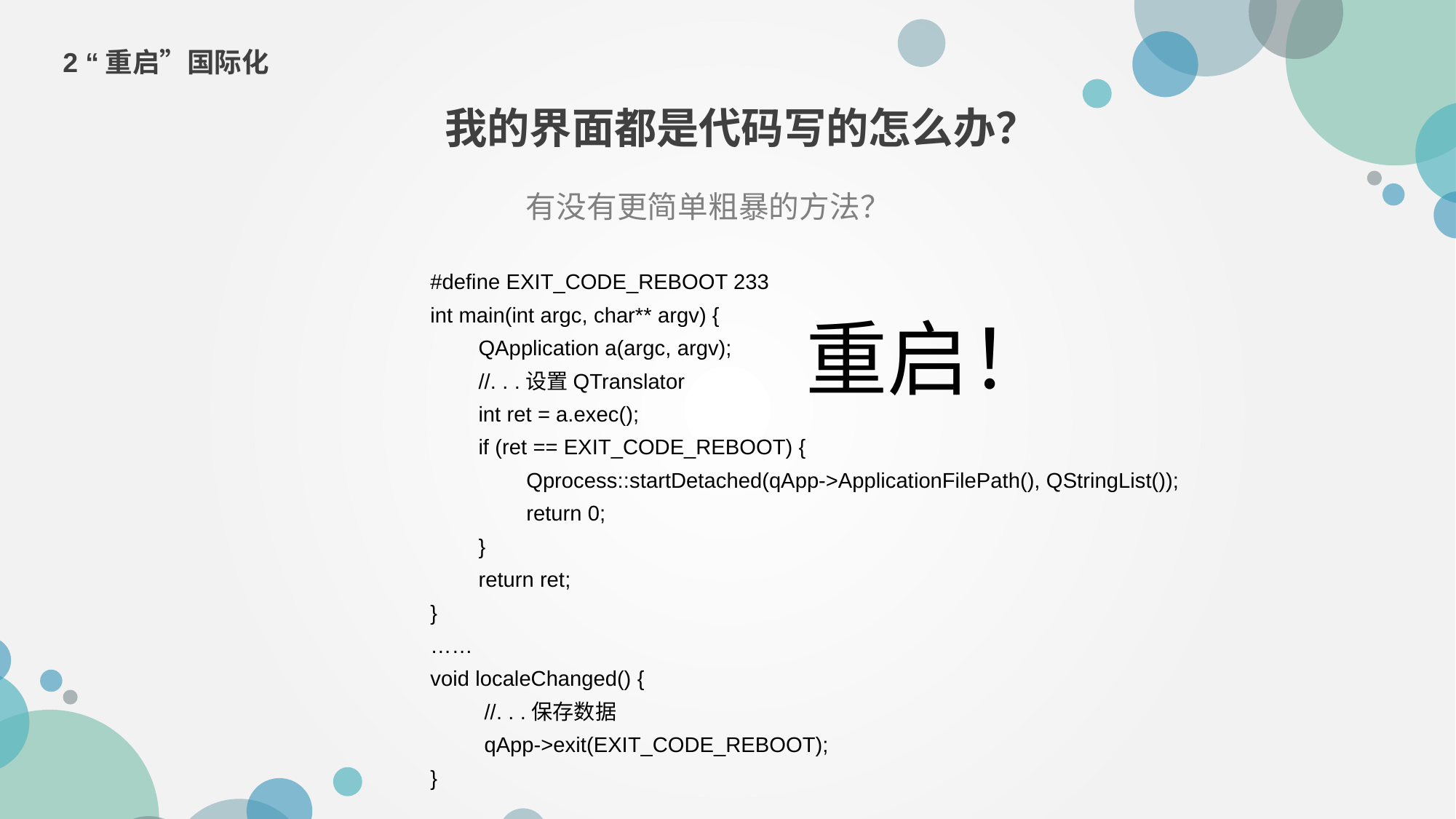

2 “重启”国际化
我的界面都是代码写的怎么办？
有没有更简单粗暴的方法？
#define EXIT_CODE_REBOOT 233
int main(int argc, char** argv) {
        QApplication a(argc, argv);
        //. . .设置QTranslator
        int ret = a.exec();
        if (ret == EXIT_CODE_REBOOT) {
                Qprocess::startDetached(qApp->ApplicationFilePath(), QStringList());
                return 0;
        }
        return ret;
}
……
void localeChanged() {
         //. . .保存数据
         qApp->exit(EXIT_CODE_REBOOT);
}

重启！